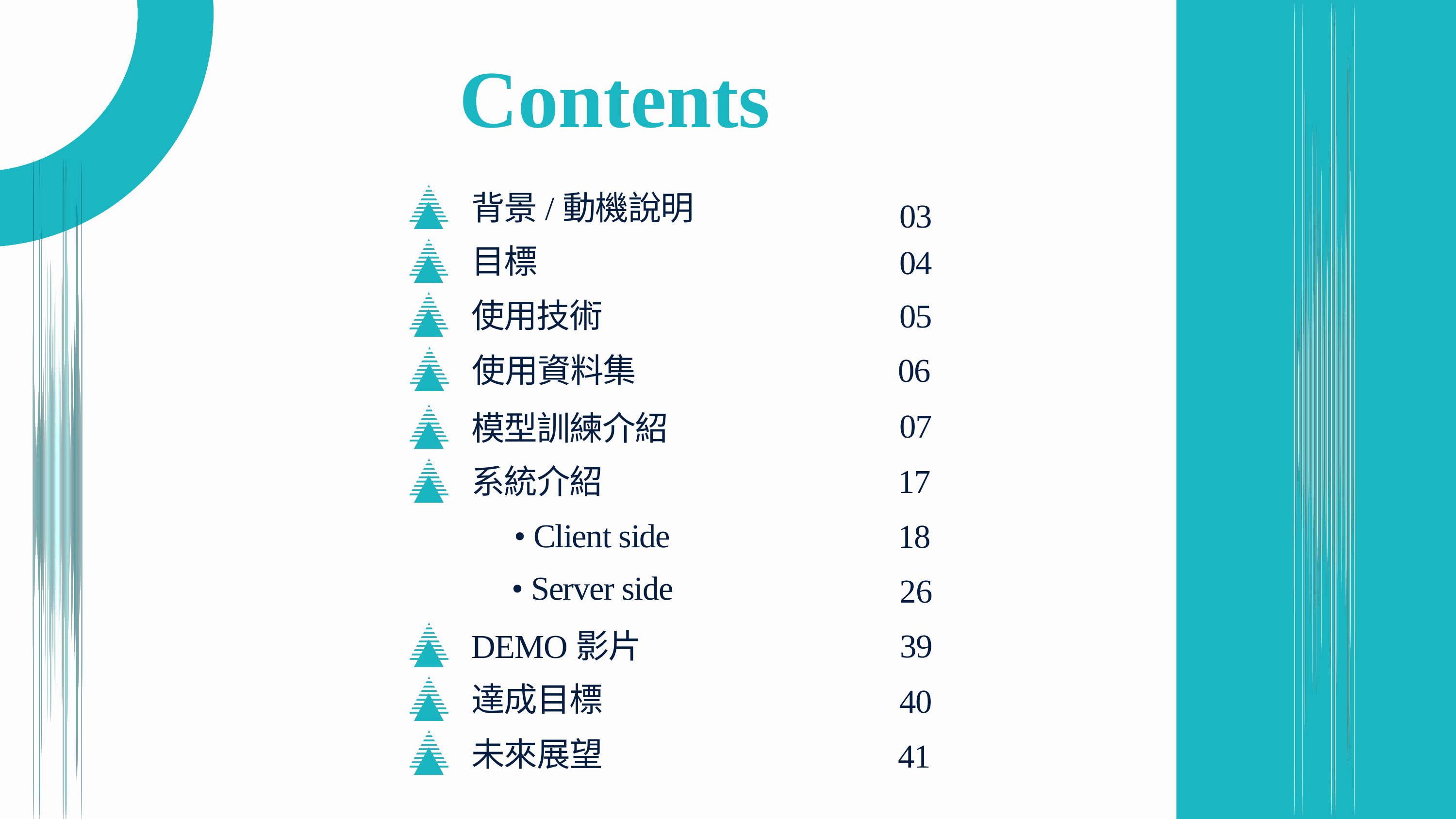

Contents
背景/動機說明

03
目標
04

05
使用技術

06
使用資料集

07
模型訓練介紹

17
系統介紹

• Client side
18
• Server side
26
39
DEMO影片

達成目標

40
未來展望

41